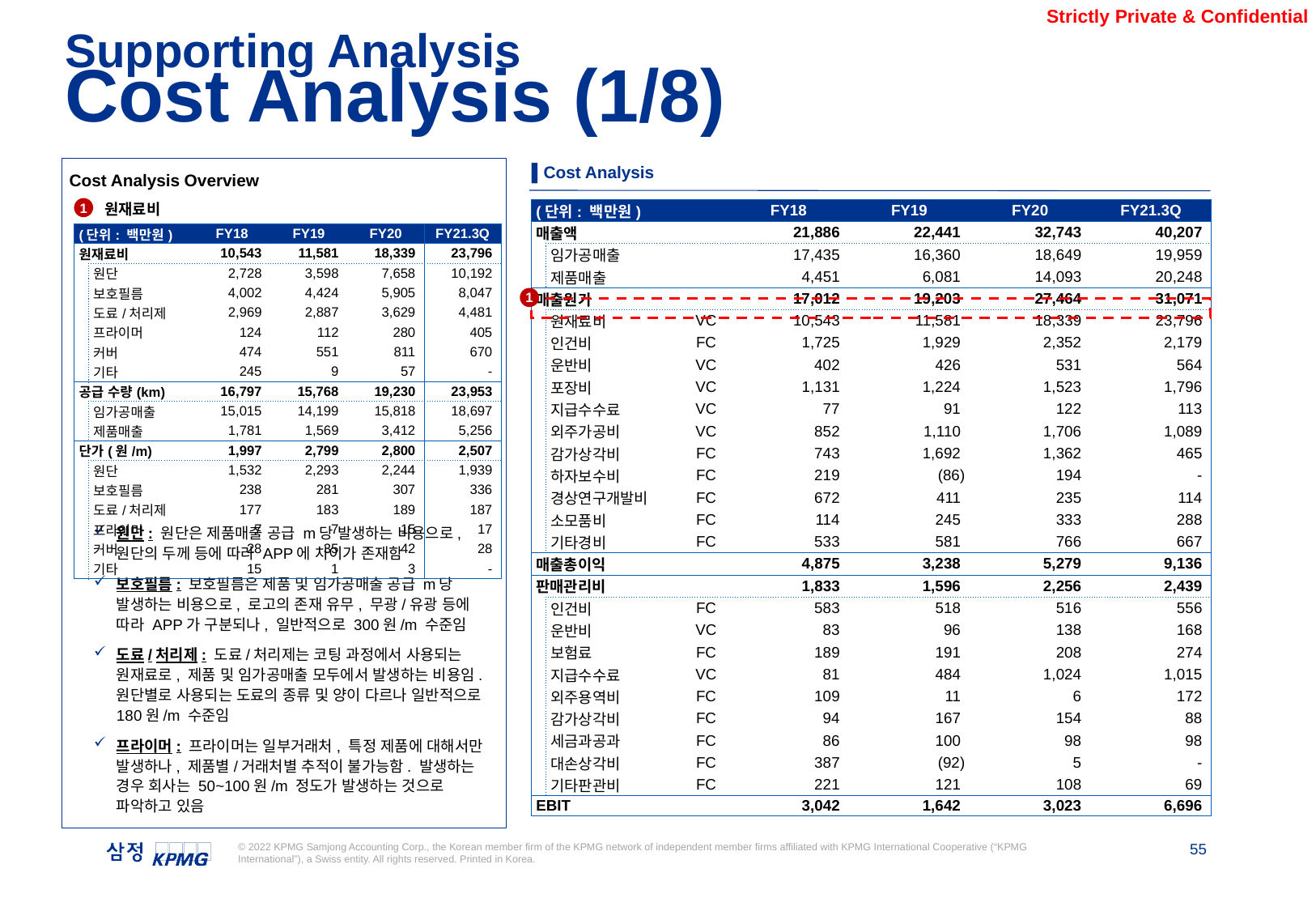

Supporting Analysis
Cost Analysis (1/8)
▌Cost Analysis
Cost Analysis Overview
원재료비

원단: 원단은 제품매출 공급 m당 발생하는 비용으로, 원단의 두께 등에 따라 APP에 차이가 존재함
보호필름: 보호필름은 제품 및 임가공매출 공급 m당 발생하는 비용으로, 로고의 존재 유무, 무광/유광 등에 따라 APP가 구분되나, 일반적으로 300원/m 수준임
도료/처리제: 도료/처리제는 코팅 과정에서 사용되는 원재료로, 제품 및 임가공매출 모두에서 발생하는 비용임. 원단별로 사용되는 도료의 종류 및 양이 다르나 일반적으로 180원/m 수준임
프라이머: 프라이머는 일부거래처, 특정 제품에 대해서만 발생하나, 제품별/거래처별 추적이 불가능함. 발생하는 경우 회사는 50~100원/m 정도가 발생하는 것으로 파악하고 있음

1
| (단위: 백만원) |  |  | FY18 | FY19 | FY20 | FY21.3Q |
| --- | --- | --- | --- | --- | --- | --- |
| 매출액 |  |  | 21,886 | 22,441 | 32,743 | 40,207 |
|  | 임가공매출 |  | 17,435 | 16,360 | 18,649 | 19,959 |
|  | 제품매출 |  | 4,451 | 6,081 | 14,093 | 20,248 |
| 매출원가 |  |  | 17,012 | 19,203 | 27,464 | 31,071 |
|  | 원재료비 | VC | 10,543 | 11,581 | 18,339 | 23,796 |
|  | 인건비 | FC | 1,725 | 1,929 | 2,352 | 2,179 |
|  | 운반비 | VC | 402 | 426 | 531 | 564 |
|  | 포장비 | VC | 1,131 | 1,224 | 1,523 | 1,796 |
|  | 지급수수료 | VC | 77 | 91 | 122 | 113 |
|  | 외주가공비 | VC | 852 | 1,110 | 1,706 | 1,089 |
|  | 감가상각비 | FC | 743 | 1,692 | 1,362 | 465 |
|  | 하자보수비 | FC | 219 | (86) | 194 | - |
|  | 경상연구개발비 | FC | 672 | 411 | 235 | 114 |
|  | 소모품비 | FC | 114 | 245 | 333 | 288 |
|  | 기타경비 | FC | 533 | 581 | 766 | 667 |
| 매출총이익 |  |  | 4,875 | 3,238 | 5,279 | 9,136 |
| 판매관리비 |  |  | 1,833 | 1,596 | 2,256 | 2,439 |
|  | 인건비 | FC | 583 | 518 | 516 | 556 |
|  | 운반비 | VC | 83 | 96 | 138 | 168 |
|  | 보험료 | FC | 189 | 191 | 208 | 274 |
|  | 지급수수료 | VC | 81 | 484 | 1,024 | 1,015 |
|  | 외주용역비 | FC | 109 | 11 | 6 | 172 |
|  | 감가상각비 | FC | 94 | 167 | 154 | 88 |
|  | 세금과공과 | FC | 86 | 100 | 98 | 98 |
|  | 대손상각비 | FC | 387 | (92) | 5 | - |
|  | 기타판관비 | FC | 221 | 121 | 108 | 69 |
| EBIT |  |  | 3,042 | 1,642 | 3,023 | 6,696 |
| (단위: 백만원) |  | FY18 | FY19 | FY20 | FY21.3Q |
| --- | --- | --- | --- | --- | --- |
| 원재료비 |  | 10,543 | 11,581 | 18,339 | 23,796 |
|  | 원단 | 2,728 | 3,598 | 7,658 | 10,192 |
|  | 보호필름 | 4,002 | 4,424 | 5,905 | 8,047 |
|  | 도료/처리제 | 2,969 | 2,887 | 3,629 | 4,481 |
|  | 프라이머 | 124 | 112 | 280 | 405 |
|  | 커버 | 474 | 551 | 811 | 670 |
|  | 기타 | 245 | 9 | 57 | - |
| 공급 수량(km) |  | 16,797 | 15,768 | 19,230 | 23,953 |
|  | 임가공매출 | 15,015 | 14,199 | 15,818 | 18,697 |
|  | 제품매출 | 1,781 | 1,569 | 3,412 | 5,256 |
| 단가(원/m) |  | 1,997 | 2,799 | 2,800 | 2,507 |
|  | 원단 | 1,532 | 2,293 | 2,244 | 1,939 |
|  | 보호필름 | 238 | 281 | 307 | 336 |
|  | 도료/처리제 | 177 | 183 | 189 | 187 |
|  | 프라이머 | 7 | 7 | 15 | 17 |
|  | 커버 | 28 | 35 | 42 | 28 |
|  | 기타 | 15 | 1 | 3 | - |
1